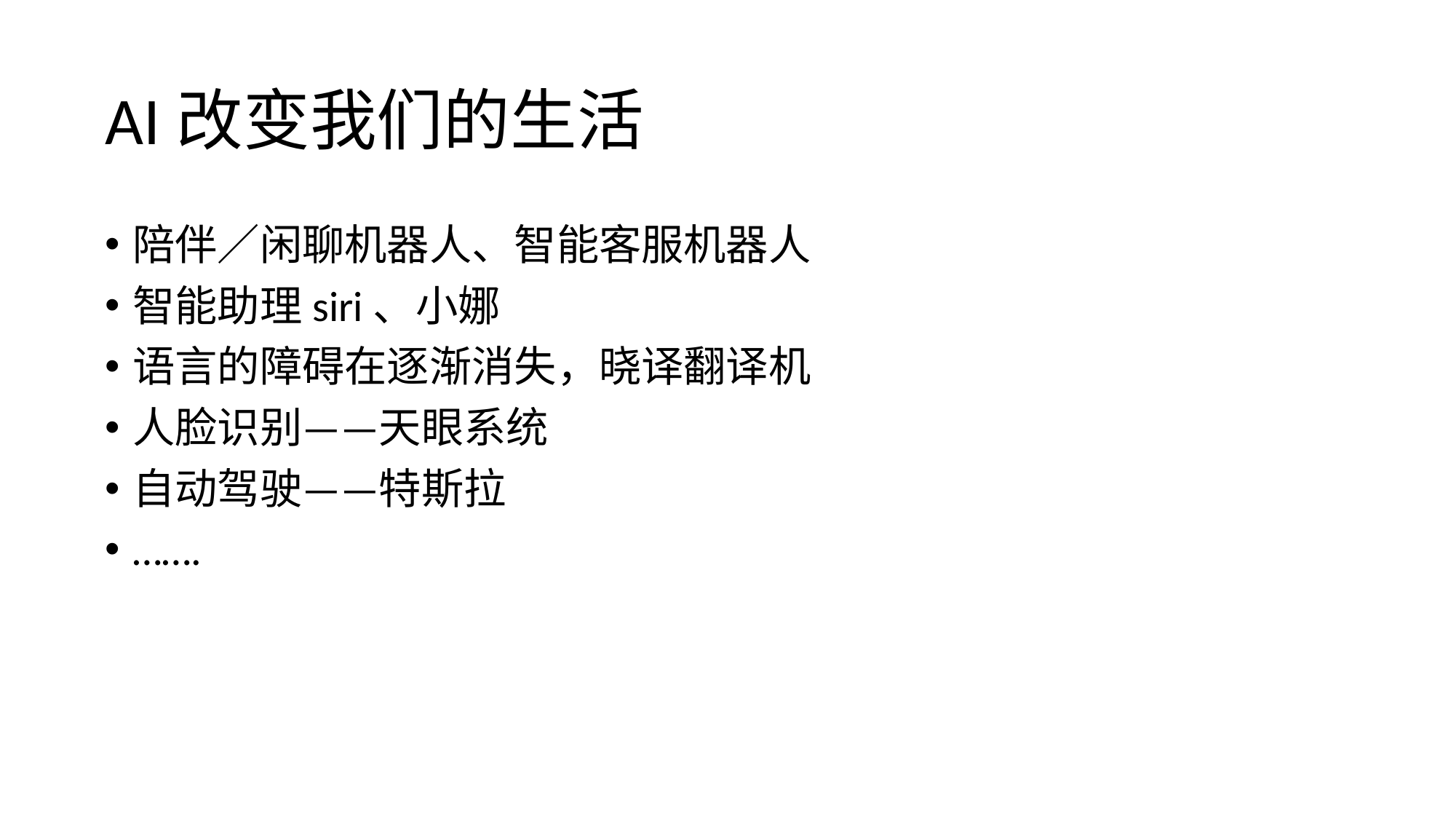

# AI改变我们的生活
陪伴／闲聊机器人、智能客服机器人
智能助理siri、小娜
语言的障碍在逐渐消失，晓译翻译机
人脸识别——天眼系统
自动驾驶——特斯拉
…….